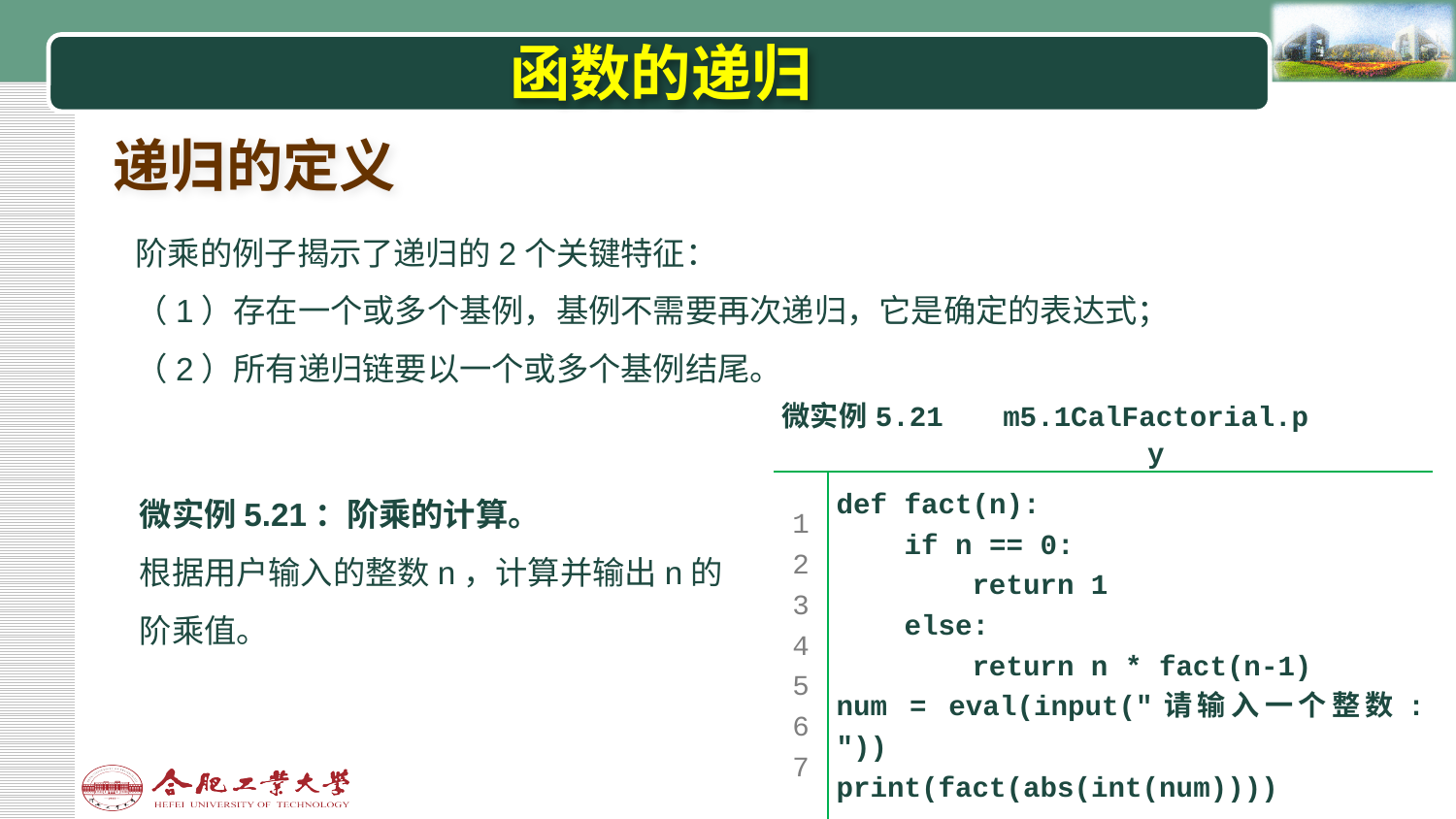

# 函数的递归
递归的定义
阶乘的例子揭示了递归的2个关键特征：
（1）存在一个或多个基例，基例不需要再次递归，它是确定的表达式；
（2）所有递归链要以一个或多个基例结尾。
| 微实例5.21 |  | m5.1CalFactorial.py |  |
| --- | --- | --- | --- |
|  |  |  |  |
| 1 2 3 4 5 6 7 | def fact(n): if n == 0: return 1 else: return n \* fact(n-1) num = eval(input("请输入一个整数: ")) print(fact(abs(int(num)))) |  |  |
|  |  |  |  |
微实例5.21：阶乘的计算。
根据用户输入的整数n，计算并输出n的阶乘值。